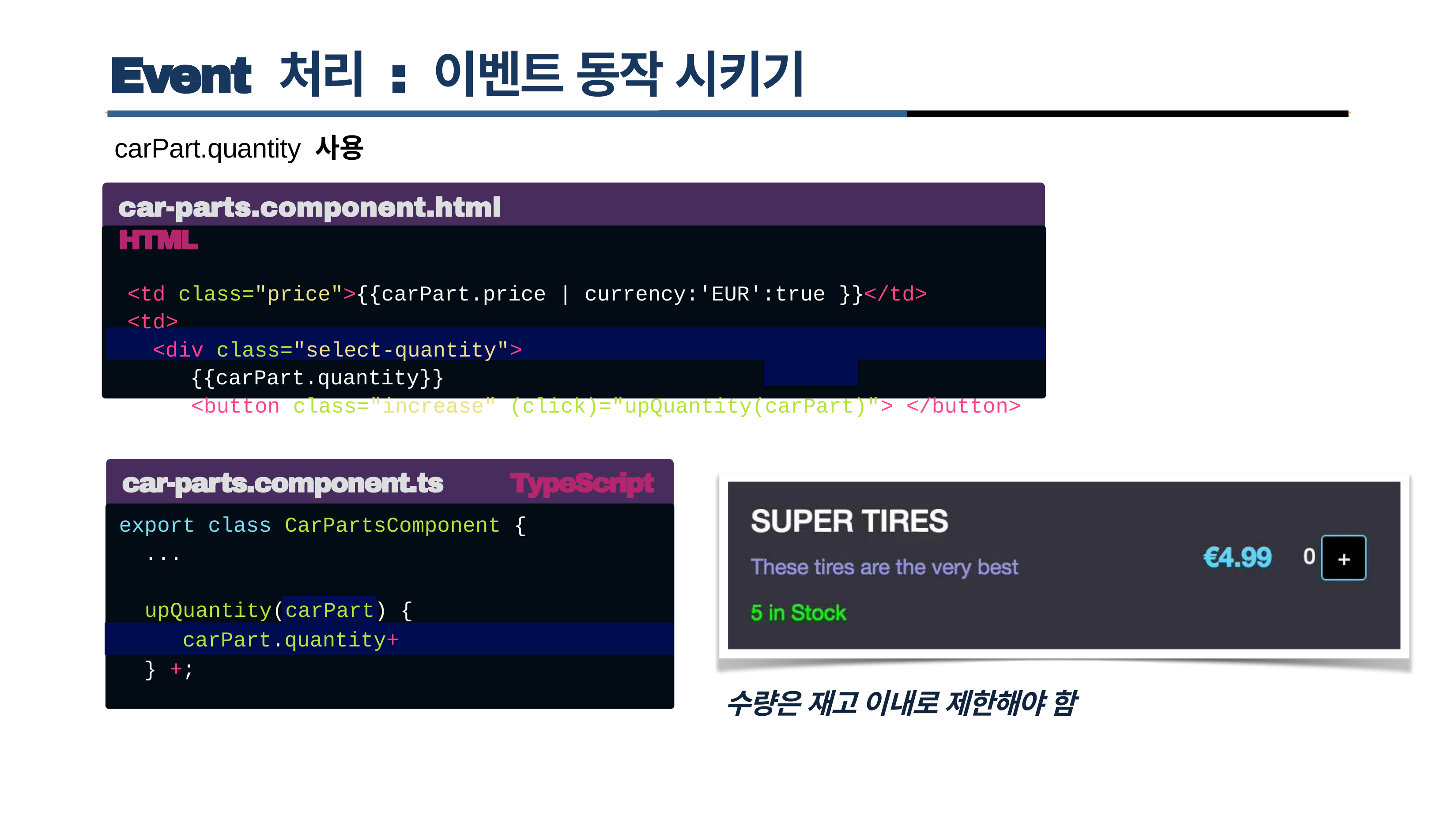

# Event 처리 : 이벤트 동작 시키기

carPart.quantity 사용

car-parts.component.html	HTML

<td class="price">{{carPart.price | currency:'EUR':true }}</td>
<td>
<div class="select-quantity">
{{carPart.quantity}}
<button class="increase" (click)="upQuantity(carPart)">+</button>

TypeScript
{

car-parts.component.ts
export class CarPartsComponent
...

upQuantity(carPart) {  carPart.quantity++;

}
수량은 재고 이내로 제한해야 함